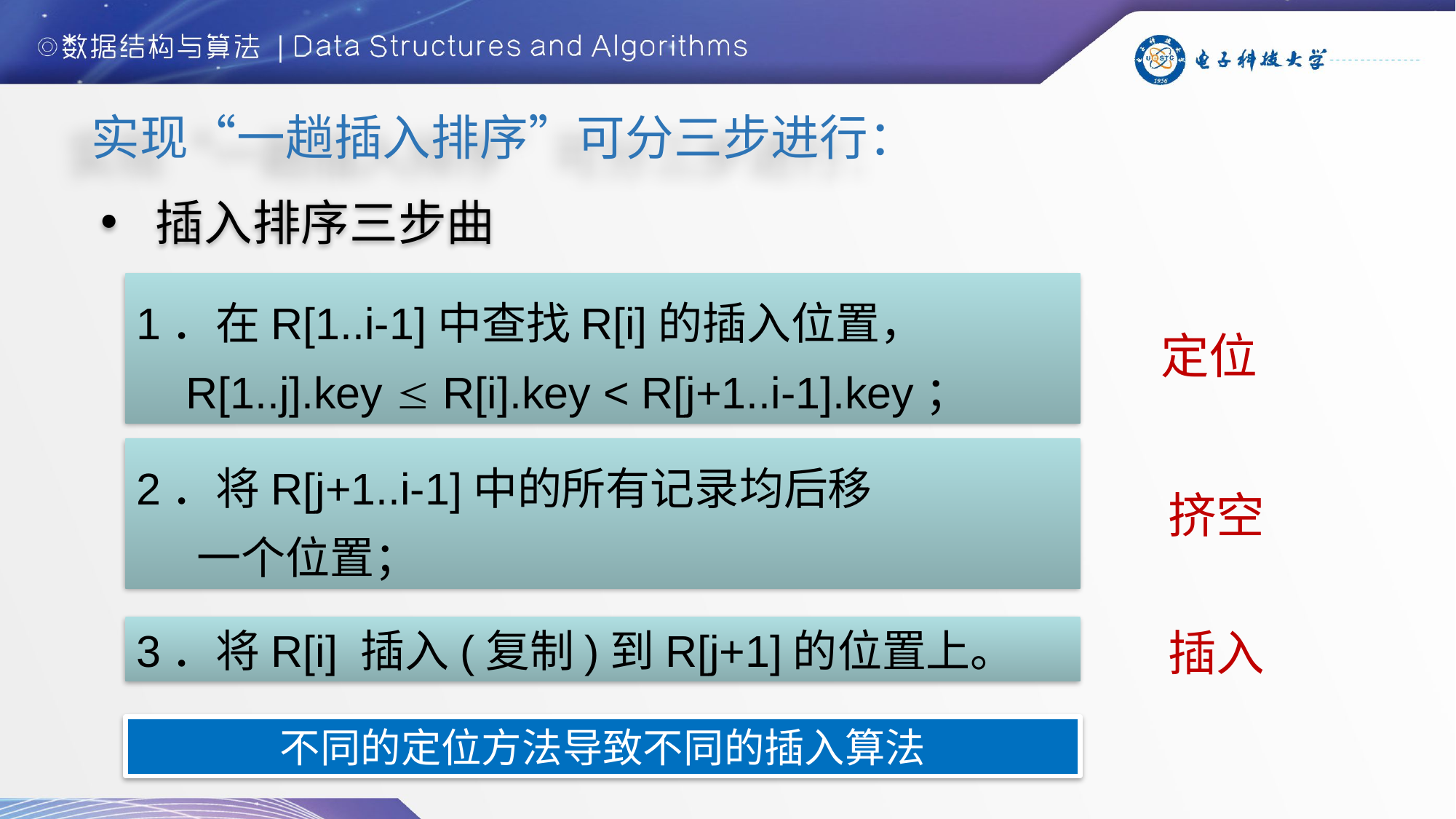

实现“一趟插入排序”可分三步进行：
插入排序三步曲
1．在R[1..i-1]中查找R[i]的插入位置，
    R[1..j].key ≤ R[i].key < R[j+1..i-1].key；
定位
2．将R[j+1..i-1]中的所有记录均后移
     一个位置；
挤空
3．将R[i] 插入(复制)到R[j+1]的位置上。
插入
不同的定位方法导致不同的插入算法
227